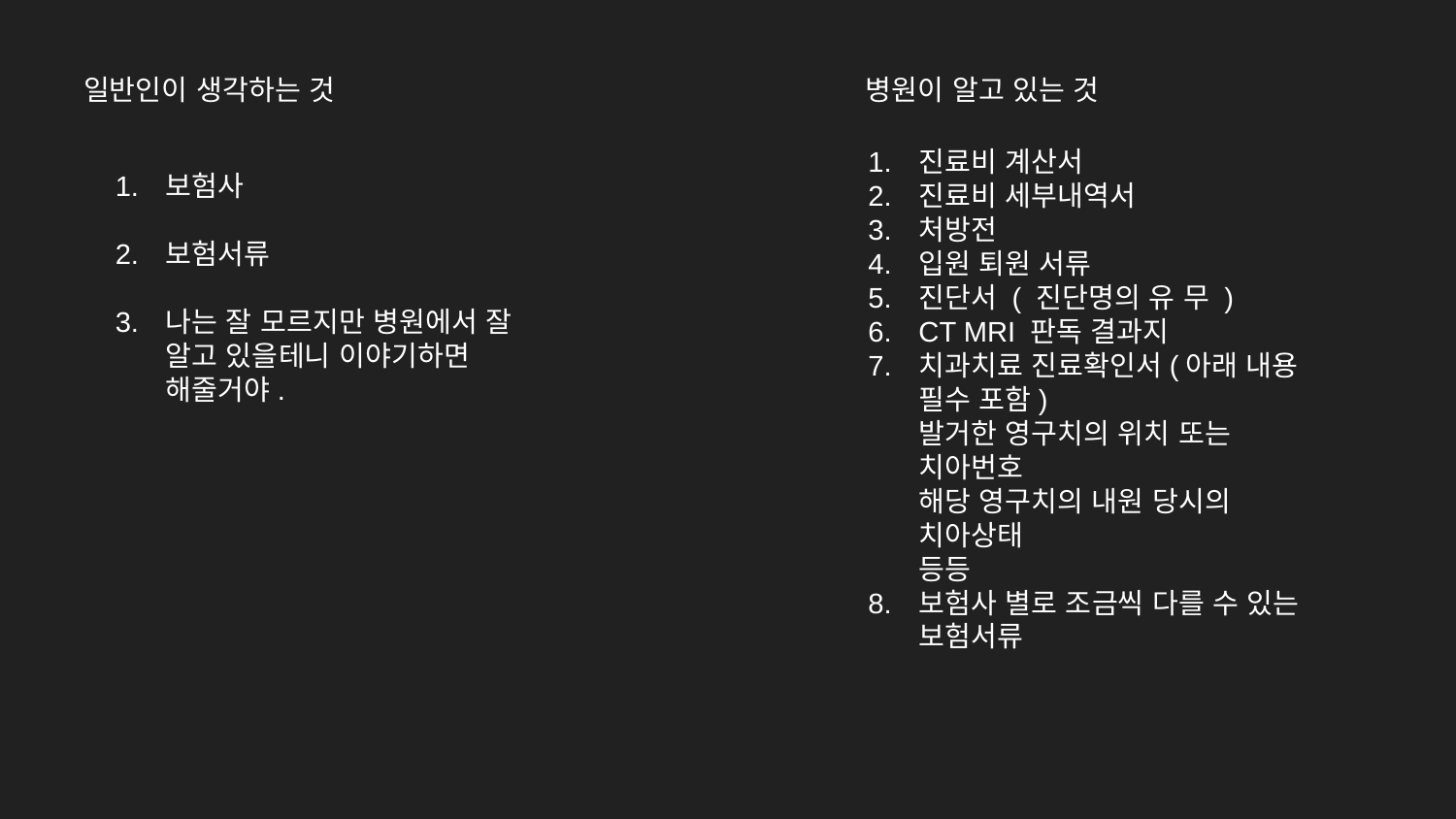

일반인이 생각하는 것
병원이 알고 있는 것
진료비 계산서
진료비 세부내역서
처방전
입원 퇴원 서류
진단서 ( 진단명의 유 무 )
CT MRI 판독 결과지
치과치료 진료확인서(아래 내용 필수 포함)
발거한 영구치의 위치 또는 치아번호
해당 영구치의 내원 당시의 치아상태
등등
보험사 별로 조금씩 다를 수 있는 보험서류

보험사
보험서류
나는 잘 모르지만 병원에서 잘 알고 있을테니 이야기하면 해줄거야.